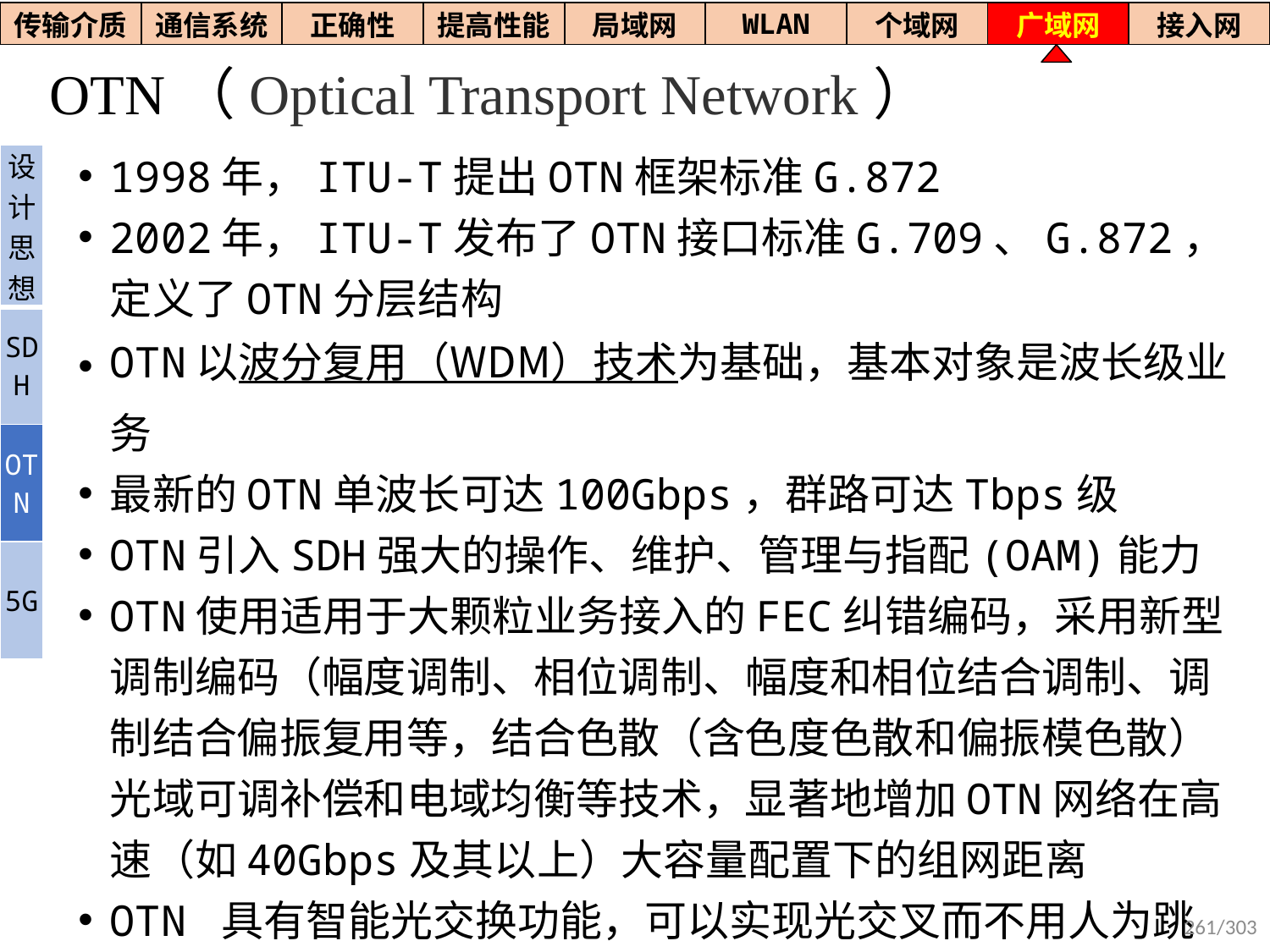

| 传输介质 | 通信系统 | 正确性 | 提高性能 | 局域网 | WLAN | 个域网 | 广域网 | 接入网 |
| --- | --- | --- | --- | --- | --- | --- | --- | --- |

# OTN（Optical Transport Network）
1998年，ITU-T提出OTN框架标准G.872
2002年，ITU-T发布了OTN接口标准G.709、G.872，定义了OTN分层结构
OTN以波分复用（WDM）技术为基础，基本对象是波长级业务
最新的OTN单波长可达100Gbps，群路可达Tbps级
OTN引入SDH强大的操作、维护、管理与指配(OAM)能力
OTN使用适用于大颗粒业务接入的FEC纠错编码，采用新型调制编码（幅度调制、相位调制、幅度和相位结合调制、调制结合偏振复用等，结合色散（含色度色散和偏振模色散）光域可调补偿和电域均衡等技术，显著地增加OTN网络在高速（如40Gbps及其以上）大容量配置下的组网距离
OTN 具有智能光交换功能，可以实现光交叉而不用人为跳纤
| 设计思想 |
| --- |
| SDH |
| OTN |
| 5G |
261/303